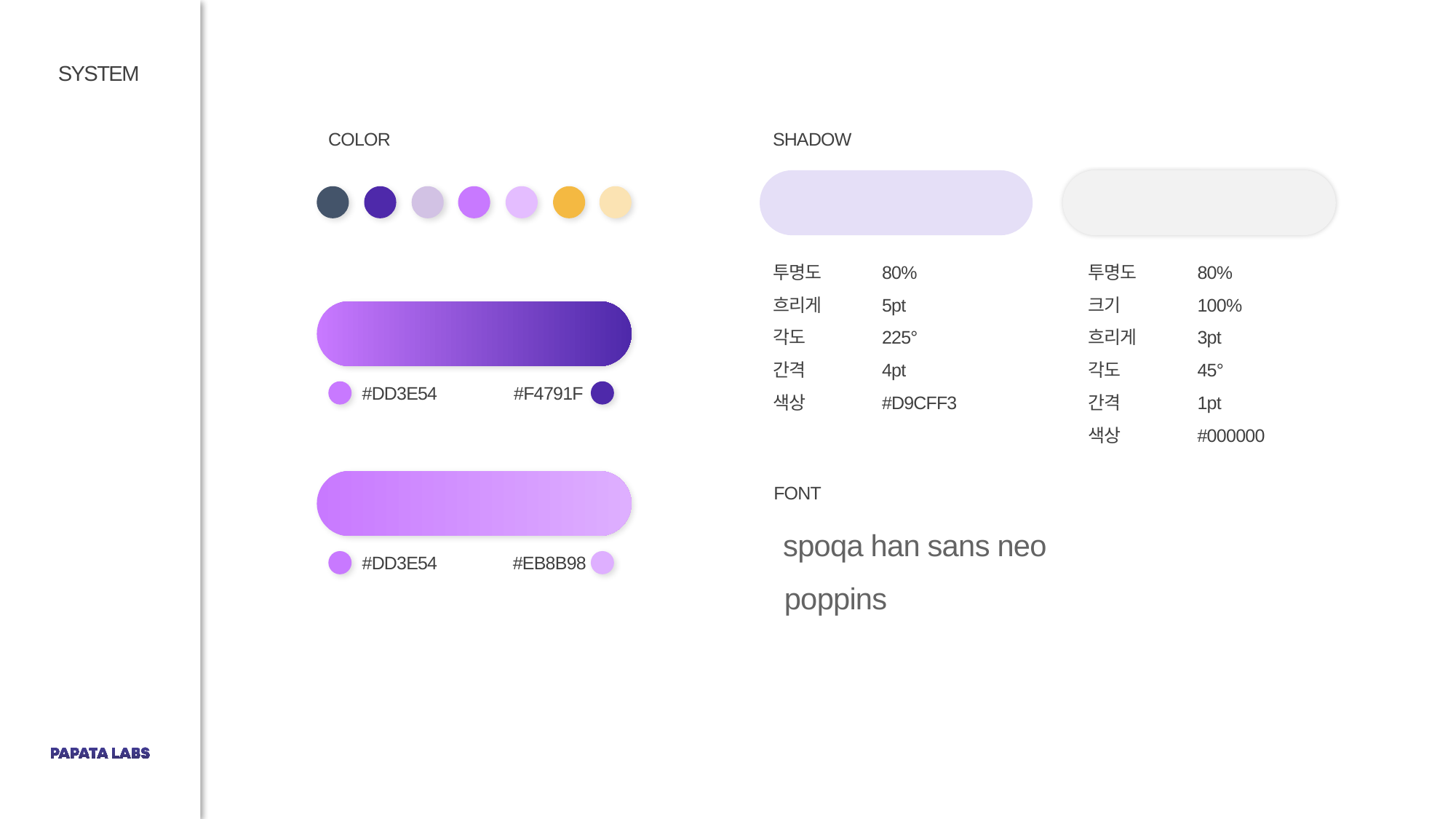

SYSTEM
SHADOW
COLOR

투명도	80%
흐리게	5pt
각도 	225°
간격 	4pt
색상 	#D9CFF3
투명도	80%
크기	100%
흐리게	3pt
각도 	45°
간격 	1pt
색상 	#000000

#DD3E54
#F4791F

#DD3E54
#EB8B98

FONT
spoqa han sans neo
poppins